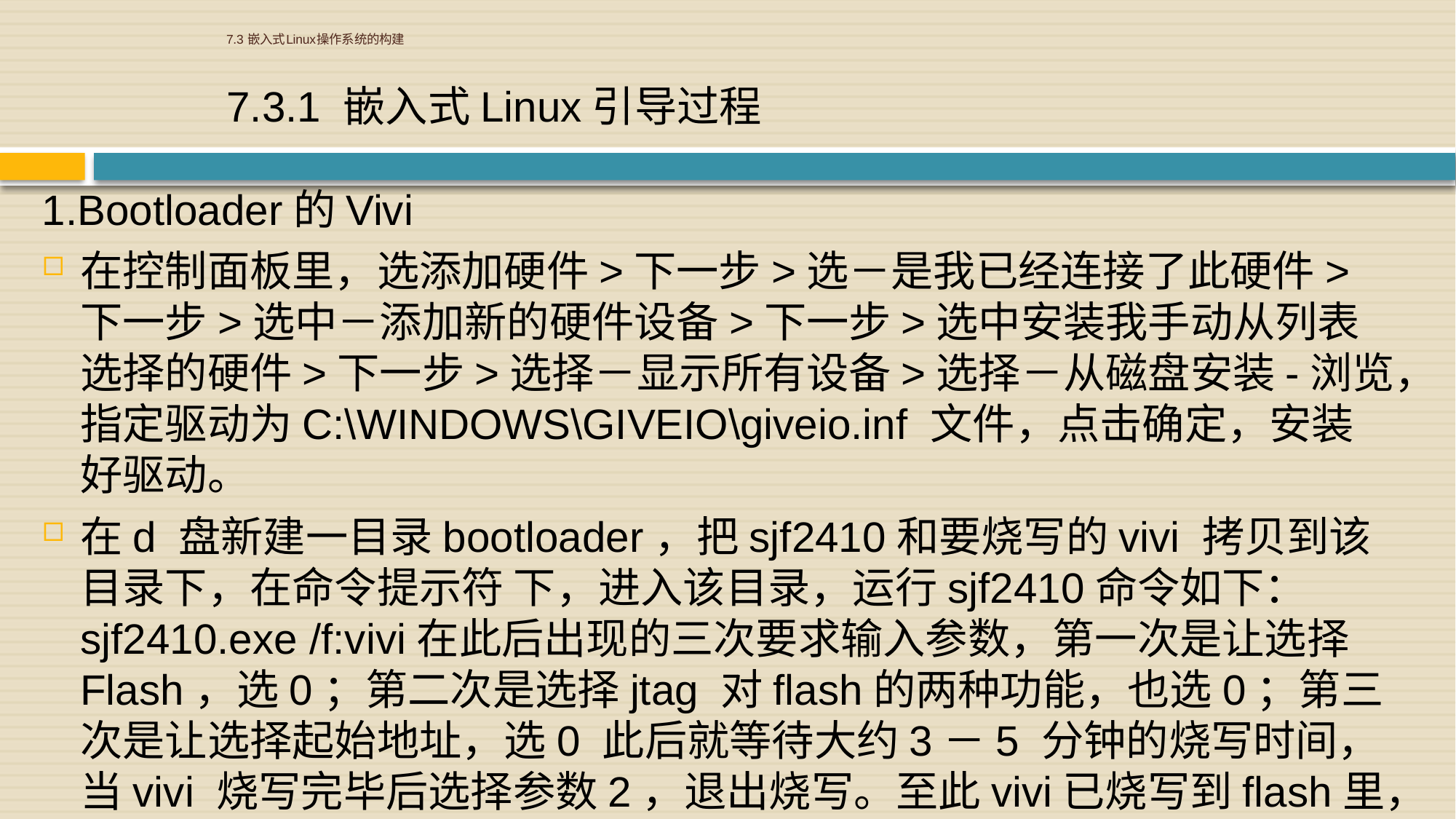

# 7.3 嵌入式Linux操作系统的构建
7.3.1 嵌入式Linux引导过程
1.Bootloader的Vivi
在控制面板里，选添加硬件>下一步>选－是我已经连接了此硬件>下一步>选中－添加新的硬件设备>下一步>选中安装我手动从列表选择的硬件>下一步>选择－显示所有设备>选择－从磁盘安装-浏览，指定驱动为C:\WINDOWS\GIVEIO\giveio.inf 文件，点击确定，安装好驱动。
在d 盘新建一目录bootloader，把sjf2410和要烧写的vivi 拷贝到该目录下，在命令提示符 下，进入该目录，运行sjf2410命令如下：sjf2410.exe /f:vivi在此后出现的三次要求输入参数，第一次是让选择Flash，选0；第二次是选择jtag 对flash的两种功能，也选0；第三次是让选择起始地址，选0 此后就等待大约3－5 分钟的烧写时间，当vivi 烧写完毕后选择参数2，退出烧写。至此vivi已烧写到flash里，以后上电在串口里就能看到信息了。